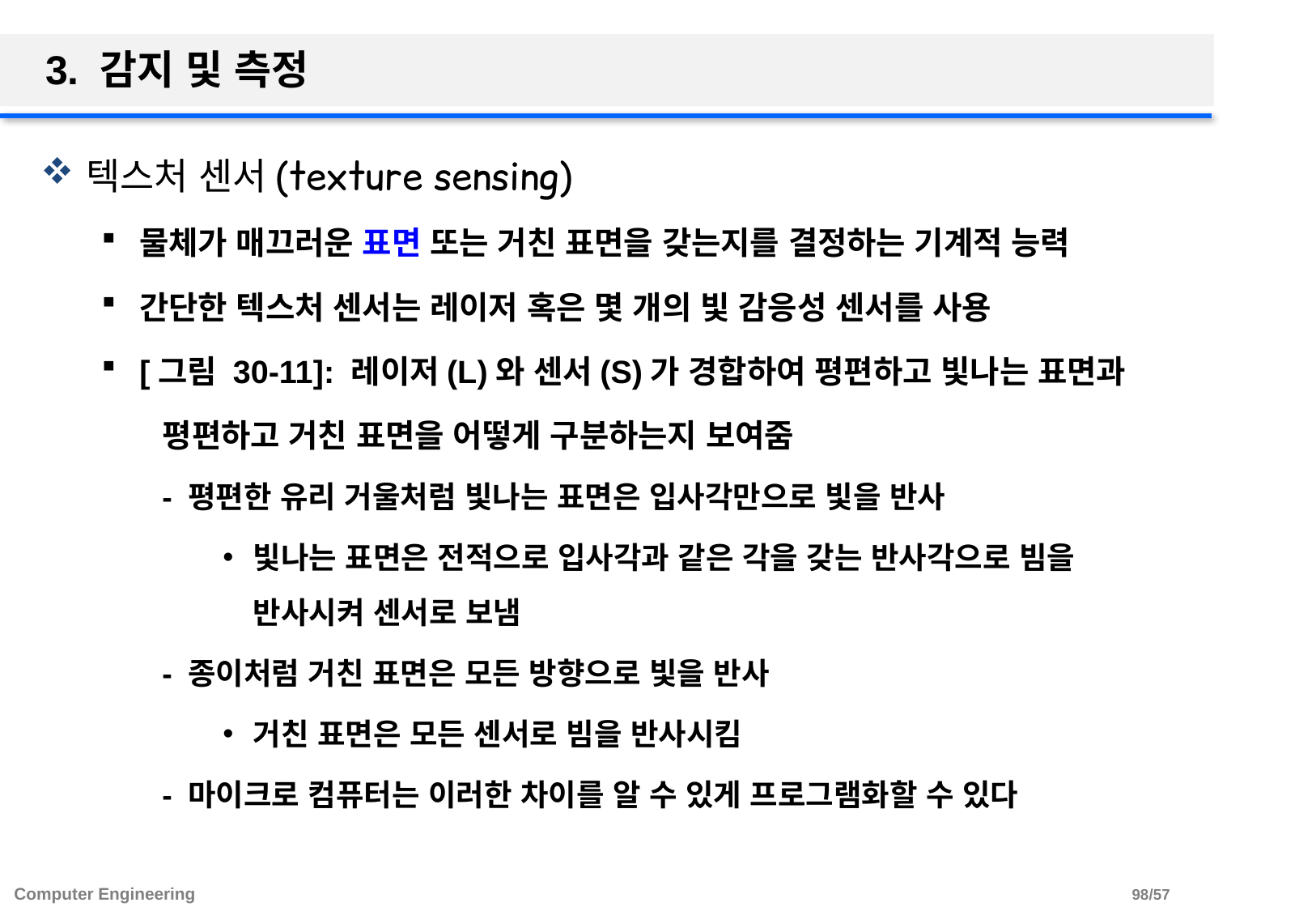

# 3. 감지 및 측정
텍스처 센서(texture sensing)
물체가 매끄러운 표면 또는 거친 표면을 갖는지를 결정하는 기계적 능력
간단한 텍스처 센서는 레이저 혹은 몇 개의 빛 감응성 센서를 사용
[그림 30-11]: 레이저(L)와 센서(S)가 경합하여 평편하고 빛나는 표면과
      평편하고 거친 표면을 어떻게 구분하는지 보여줌
- 평편한 유리 거울처럼 빛나는 표면은 입사각만으로 빛을 반사
빛나는 표면은 전적으로 입사각과 같은 각을 갖는 반사각으로 빔을 반사시켜 센서로 보냄
- 종이처럼 거친 표면은 모든 방향으로 빛을 반사
거친 표면은 모든 센서로 빔을 반사시킴
- 마이크로 컴퓨터는 이러한 차이를 알 수 있게 프로그램화할 수 있다